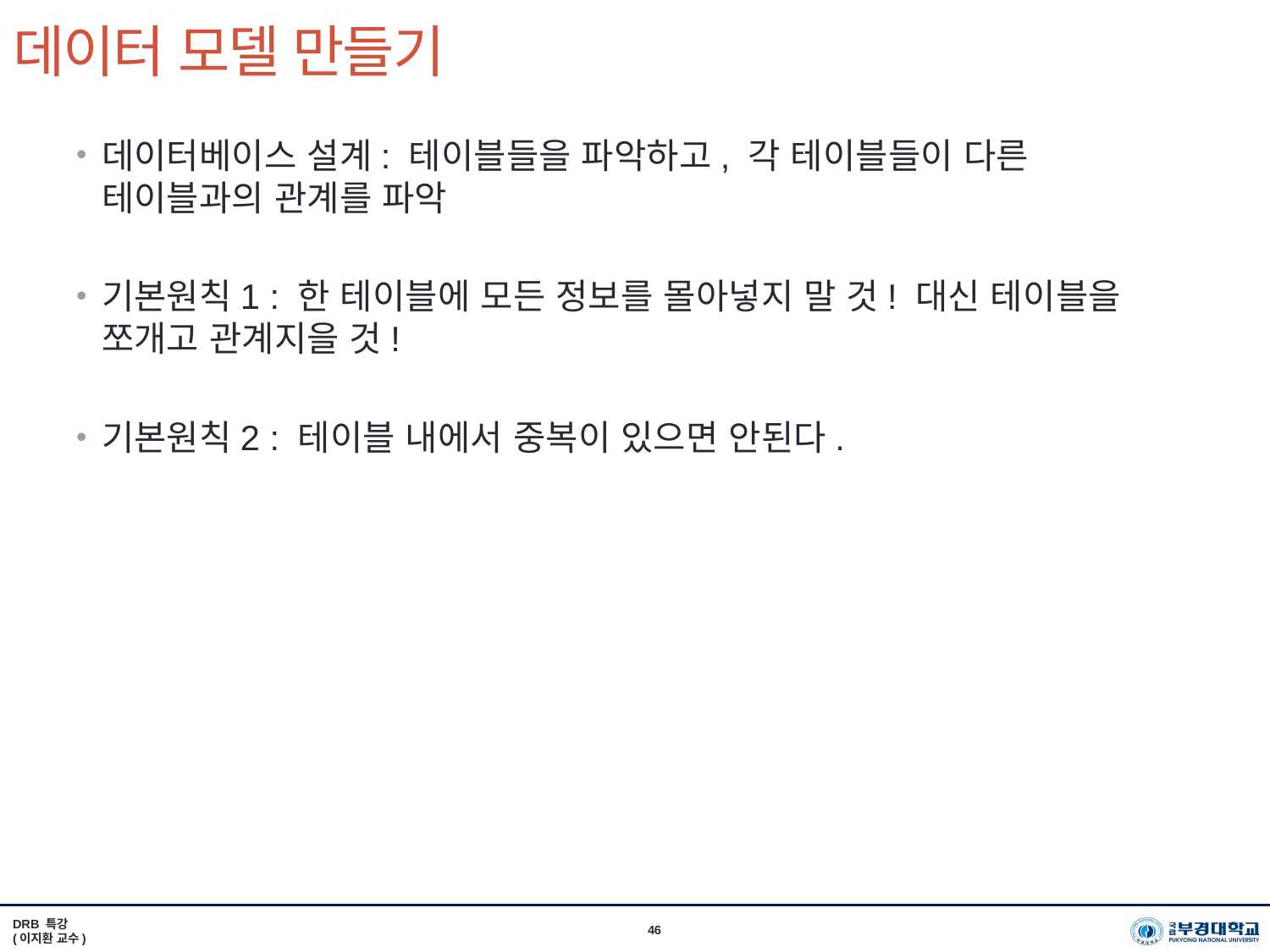

# 데이터 모델 만들기
데이터베이스 설계: 테이블들을 파악하고, 각 테이블들이 다른 테이블과의 관계를 파악

기본원칙1 : 한 테이블에 모든 정보를 몰아넣지 말 것! 대신 테이블을 쪼개고 관계지을 것!

기본원칙2 : 테이블 내에서 중복이 있으면 안된다.
DRB 특강
(이지환 교수)